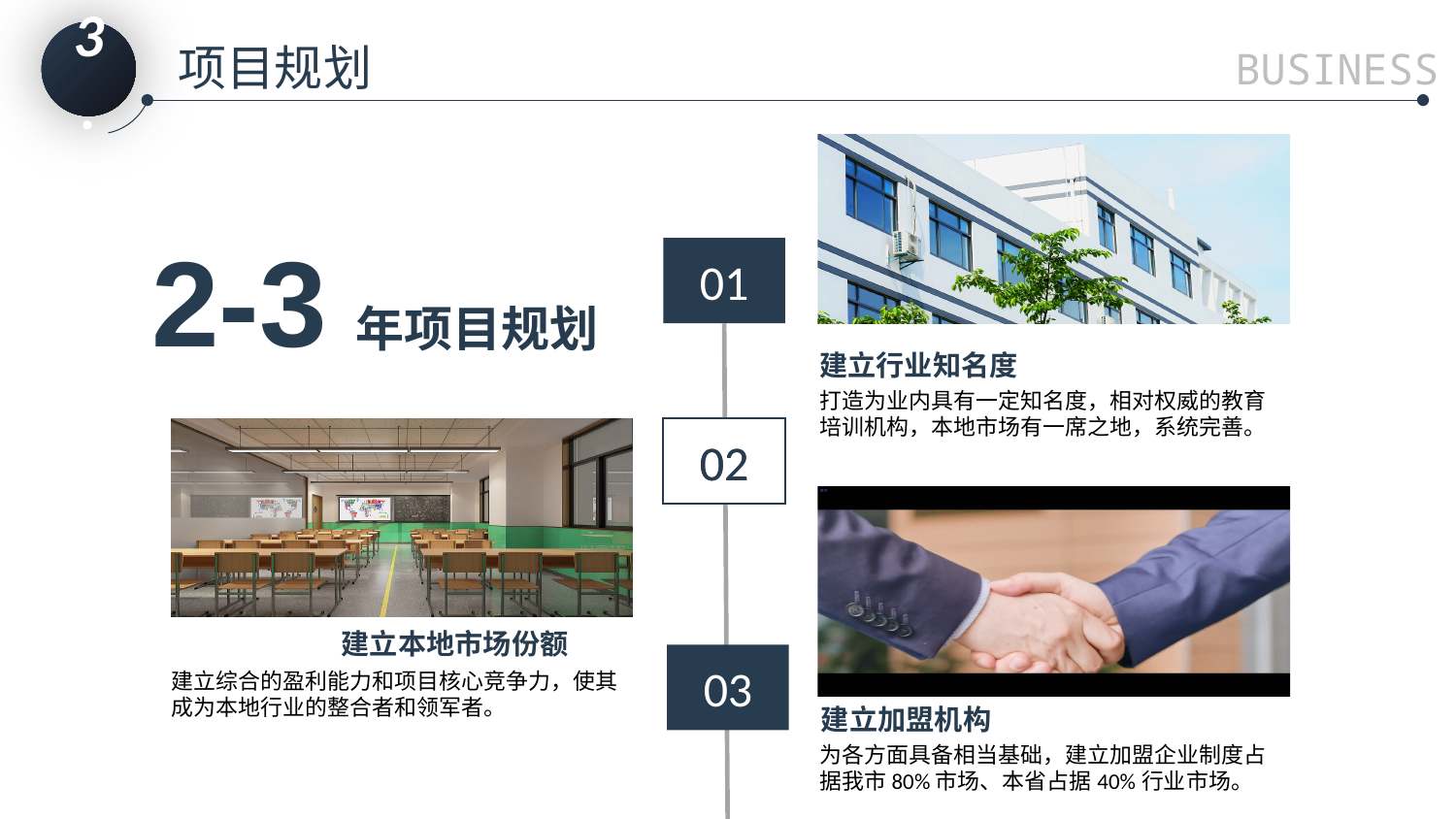

3.

项目规划
BUSINESS

2-3年项目规划
01
建立行业知名度
打造为业内具有一定知名度，相对权威的教育培训机构，本地市场有一席之地，系统完善。

02
02

建立本地市场份额
03
建立综合的盈利能力和项目核心竞争力，使其成为本地行业的整合者和领军者。
建立加盟机构
为各方面具备相当基础，建立加盟企业制度占据我市80%市场、本省占据40%行业市场。